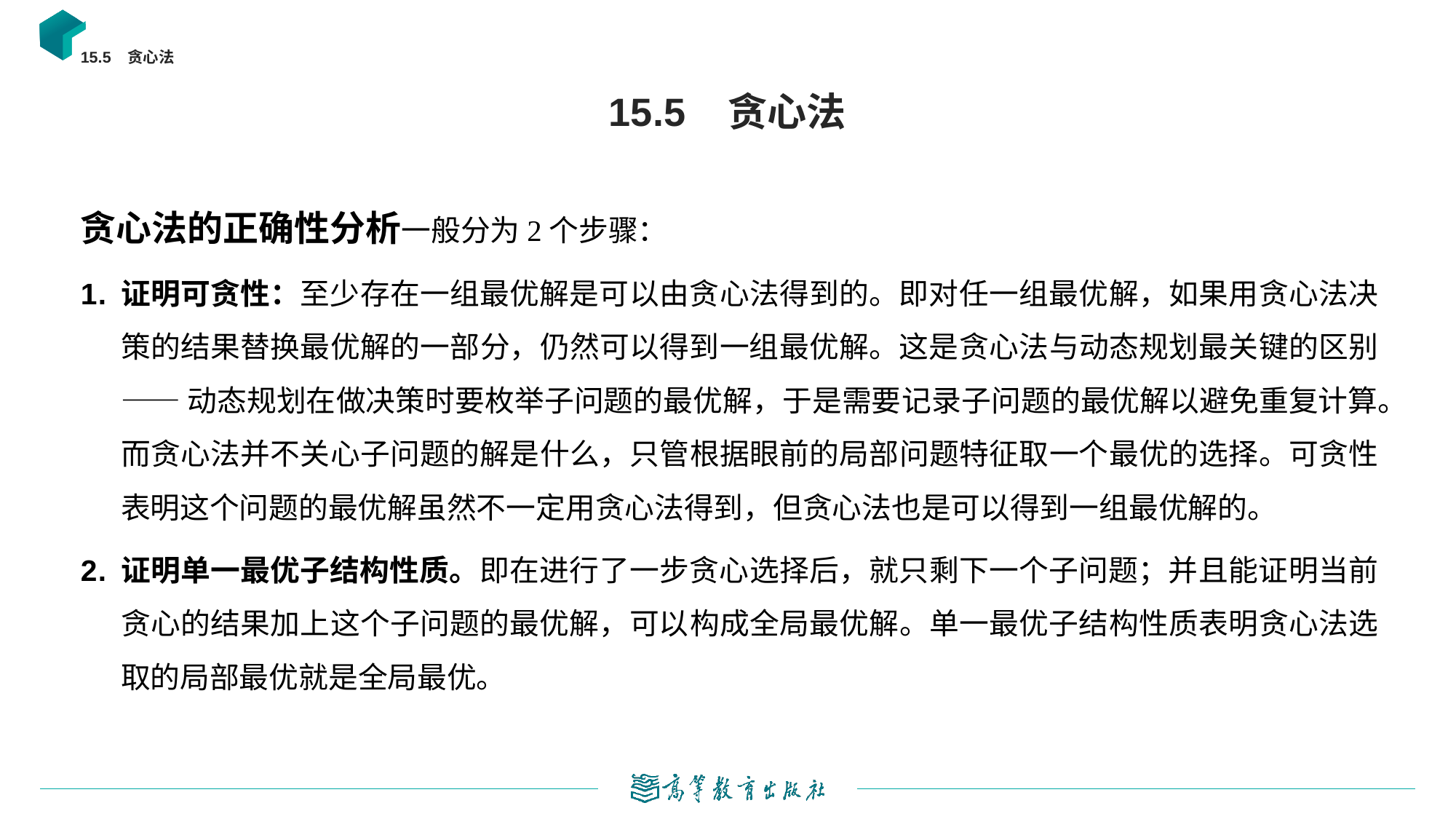

15.5   贪心法
# 15.5   贪心法
贪心法的正确性分析一般分为2个步骤：
证明可贪性：至少存在一组最优解是可以由贪心法得到的。即对任一组最优解，如果用贪心法决策的结果替换最优解的一部分，仍然可以得到一组最优解。这是贪心法与动态规划最关键的区别 —— 动态规划在做决策时要枚举子问题的最优解，于是需要记录子问题的最优解以避免重复计算。而贪心法并不关心子问题的解是什么，只管根据眼前的局部问题特征取一个最优的选择。可贪性表明这个问题的最优解虽然不一定用贪心法得到，但贪心法也是可以得到一组最优解的。
证明单一最优子结构性质。即在进行了一步贪心选择后，就只剩下一个子问题；并且能证明当前贪心的结果加上这个子问题的最优解，可以构成全局最优解。单一最优子结构性质表明贪心法选取的局部最优就是全局最优。